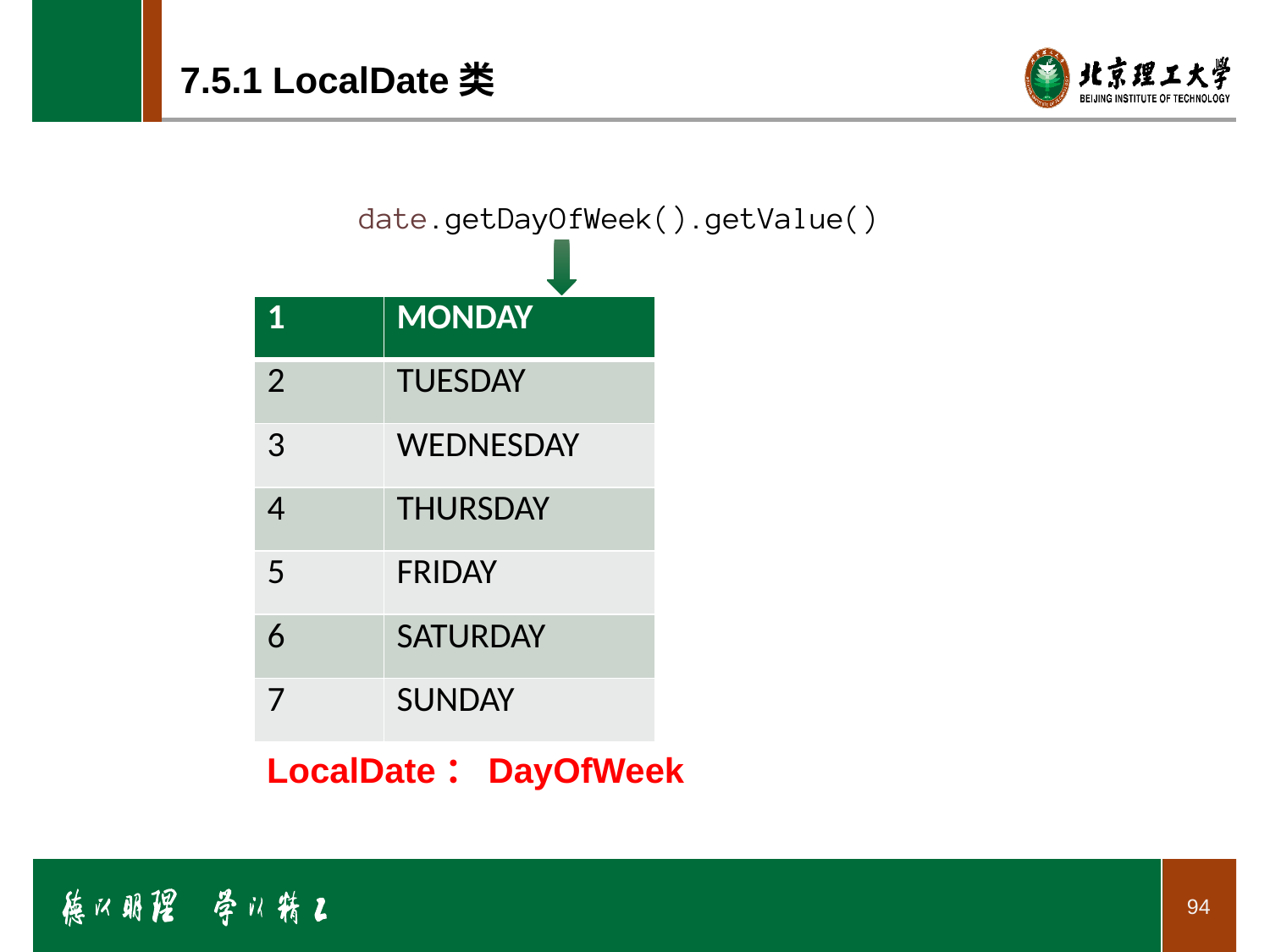

# 7.5.1 LocalDate类
date.getDayOfWeek().getValue()

| 1 | MONDAY |
| --- | --- |
| 2 | TUESDAY |
| 3 | WEDNESDAY |
| 4 | THURSDAY |
| 5 | FRIDAY |
| 6 | SATURDAY |
| 7 | SUNDAY |
LocalDate：DayOfWeek